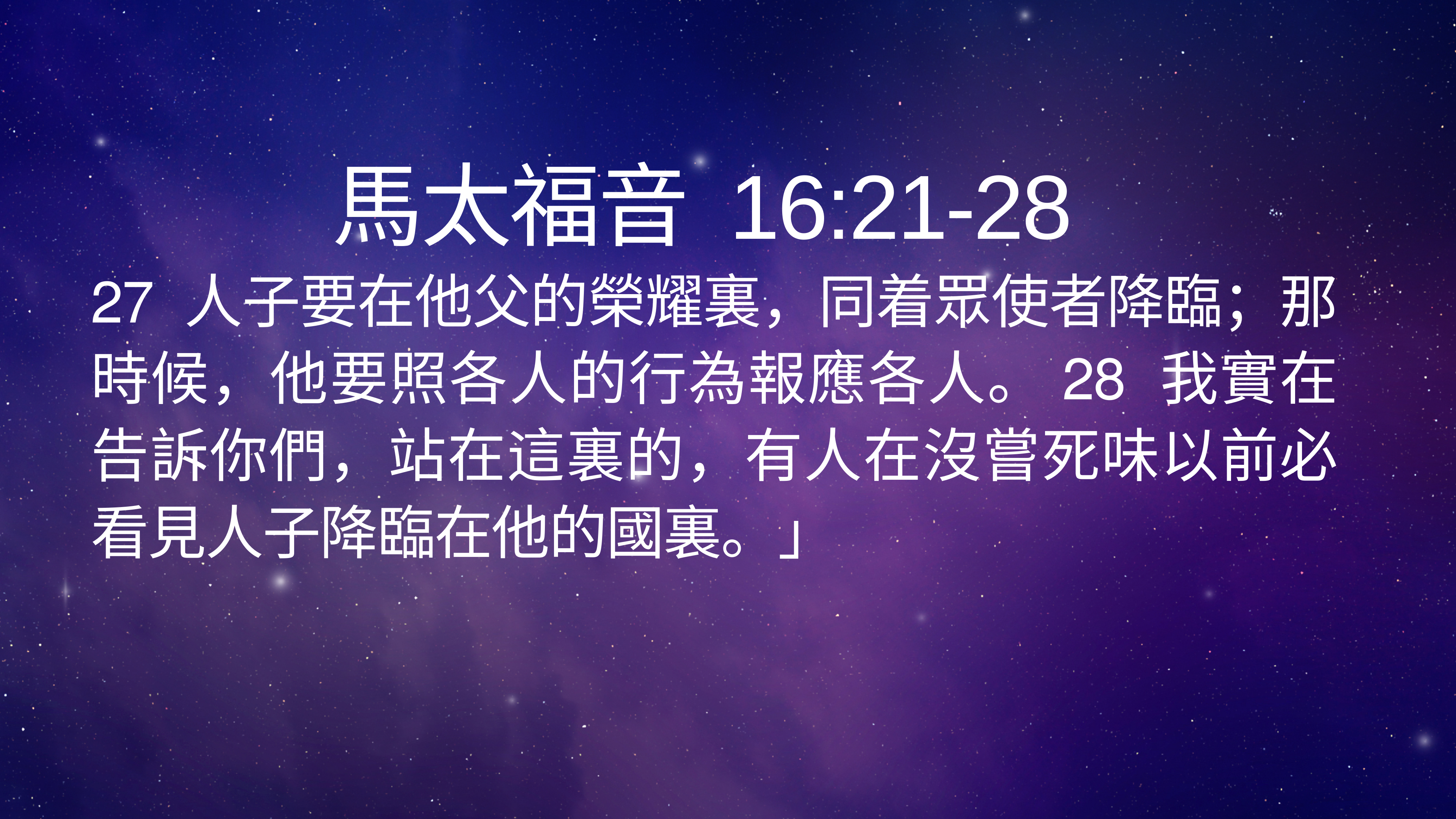

# 馬太福音 16:21-28
27 人子要在他父的榮耀裏，同着眾使者降臨；那時候，他要照各人的行為報應各人。28 我實在告訴你們，站在這裏的，有人在沒嘗死味以前必看見人子降臨在他的國裏。」